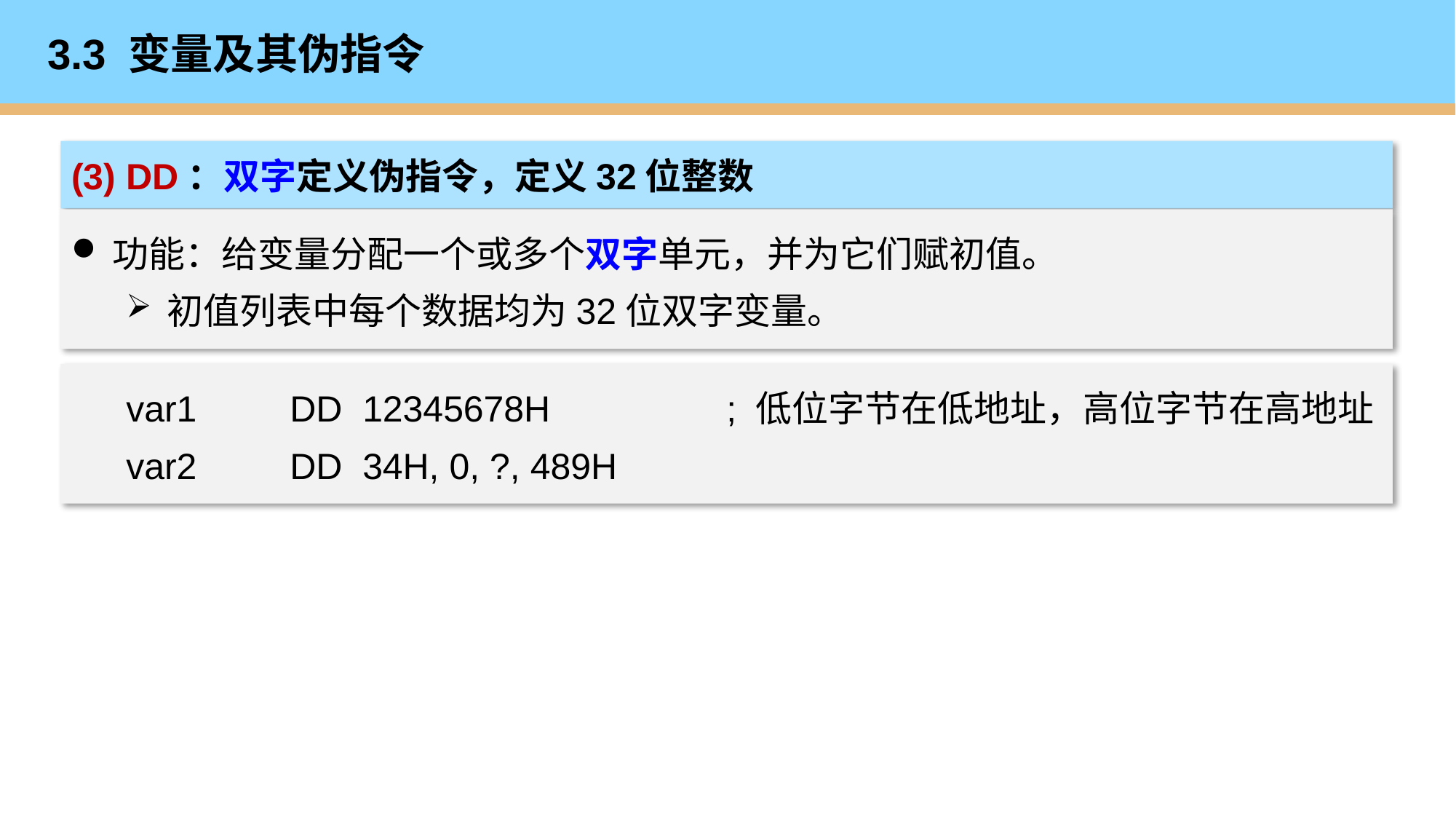

# 3.3 变量及其伪指令
(3) DD：双字定义伪指令，定义32位整数
功能：给变量分配一个或多个双字单元，并为它们赋初值。
初值列表中每个数据均为32位双字变量。
var1	DD  12345678H		; 低位字节在低地址，高位字节在高地址
var2	DD  34H, 0, ?, 489H
124